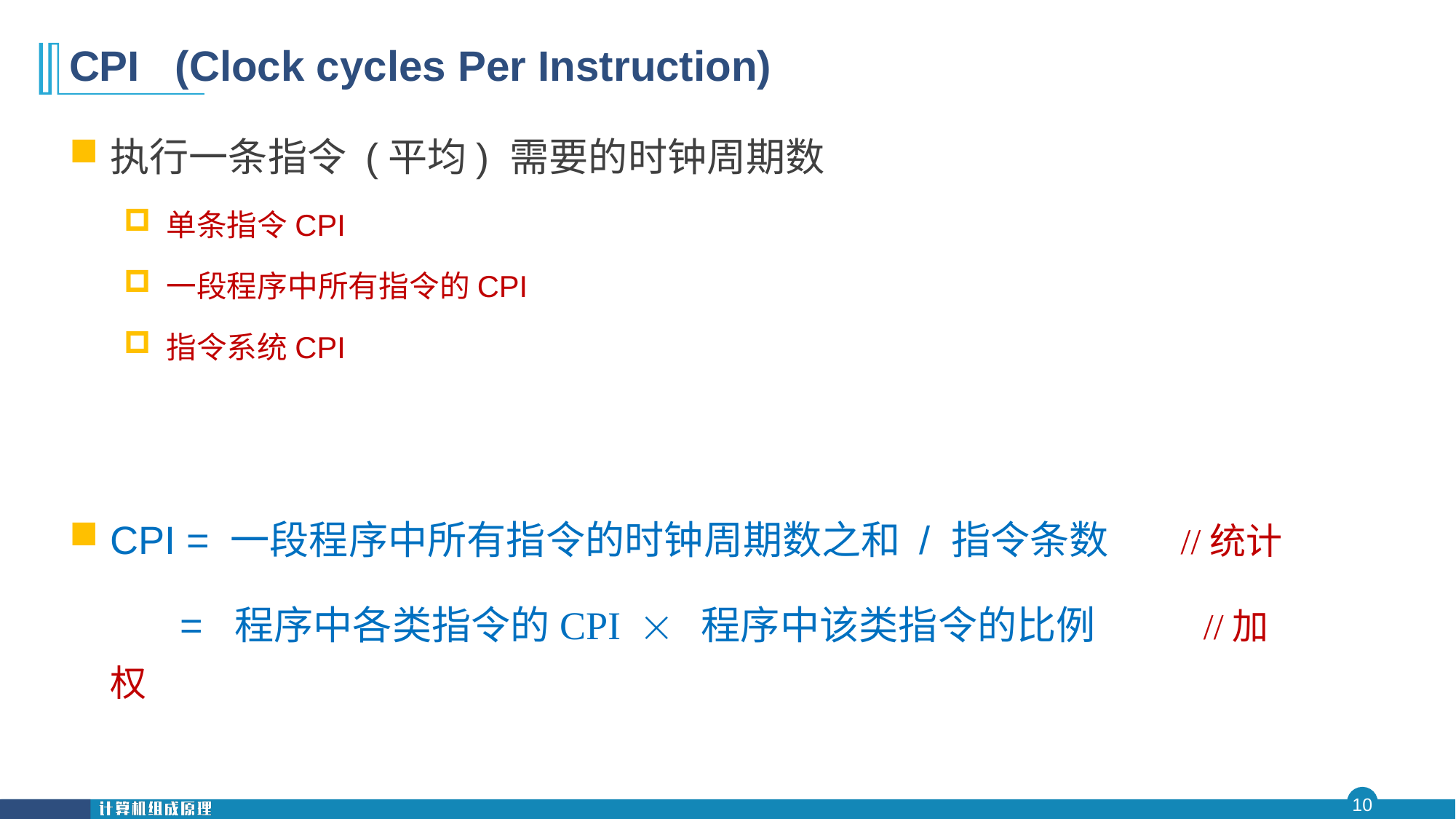

# CPI   (Clock cycles Per Instruction)
执行一条指令 (平均) 需要的时钟周期数
单条指令CPI
一段程序中所有指令的CPI
指令系统CPI

CPI = 一段程序中所有指令的时钟周期数之和 / 指令条数       //统计
            =  程序中各类指令的CPI  ×  程序中该类指令的比例           //加权